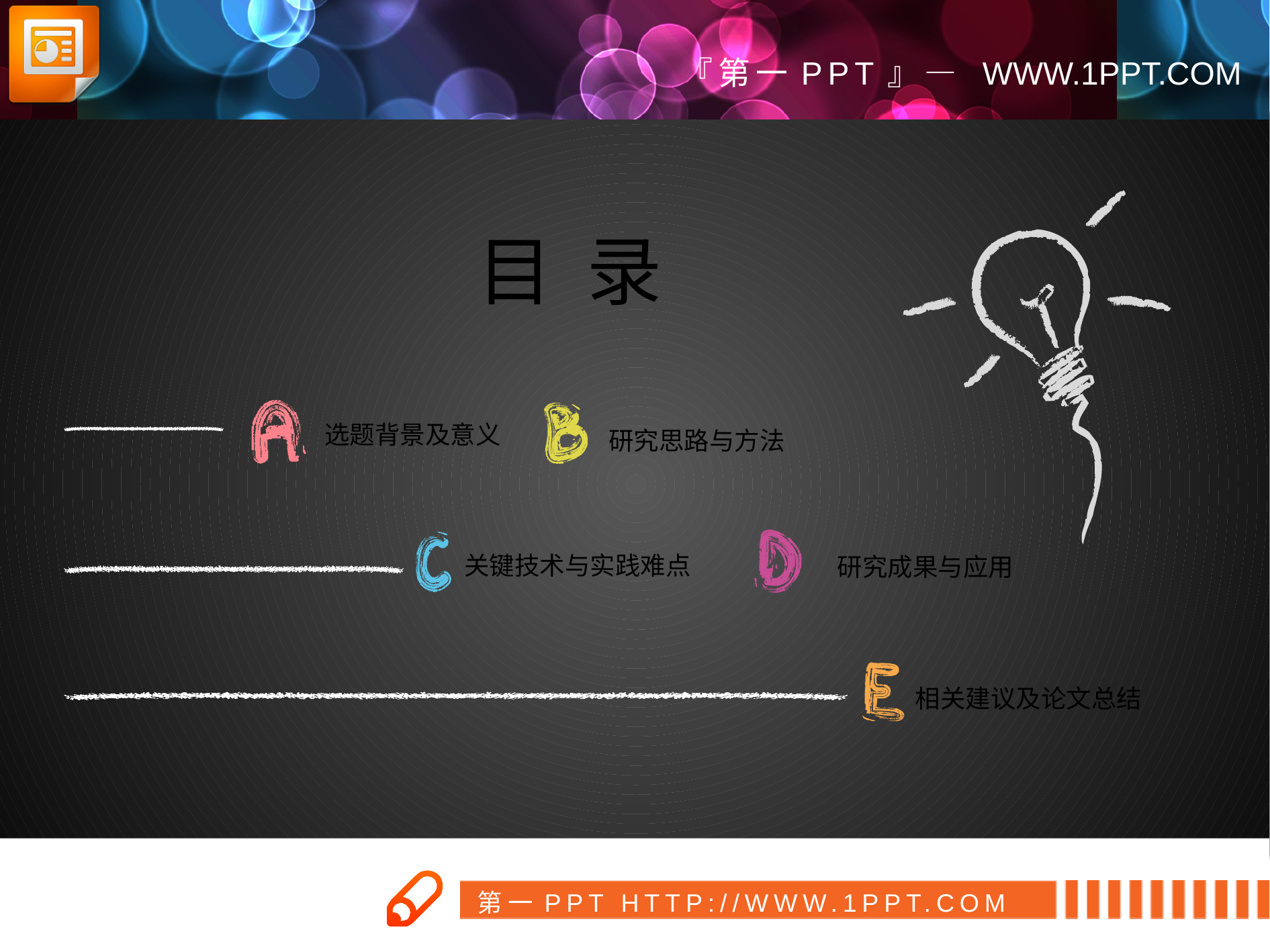

目  录

选题背景及意义
研究思路与方法

关键技术与实践难点
研究成果与应用

相关建议及论文总结